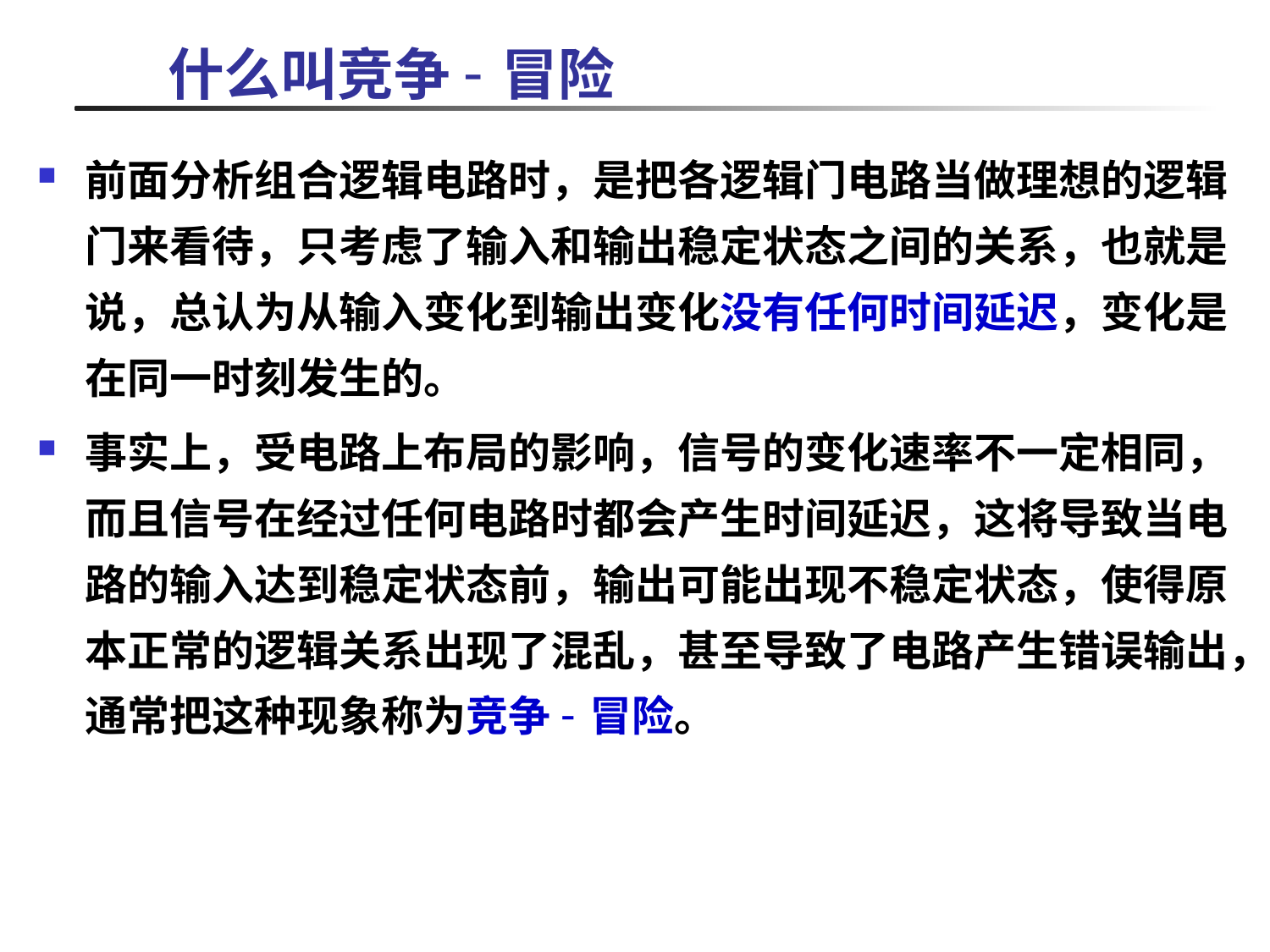

# 什么叫竞争-冒险
前面分析组合逻辑电路时，是把各逻辑门电路当做理想的逻辑门来看待，只考虑了输入和输出稳定状态之间的关系，也就是说，总认为从输入变化到输出变化没有任何时间延迟，变化是在同一时刻发生的。
事实上，受电路上布局的影响，信号的变化速率不一定相同，而且信号在经过任何电路时都会产生时间延迟，这将导致当电路的输入达到稳定状态前，输出可能出现不稳定状态，使得原本正常的逻辑关系出现了混乱，甚至导致了电路产生错误输出，通常把这种现象称为竞争-冒险。